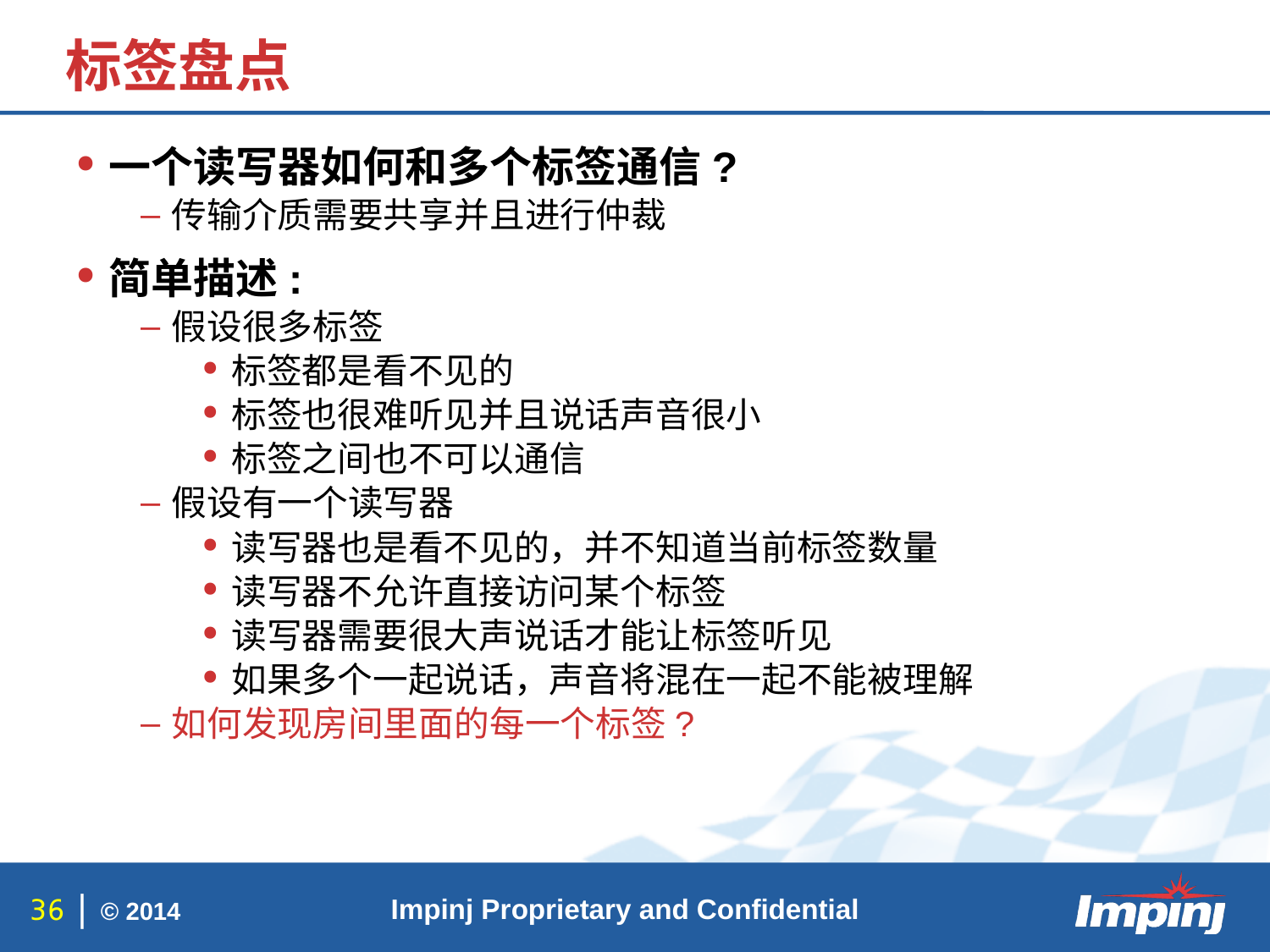

# 标签盘点
一个读写器如何和多个标签通信?
传输介质需要共享并且进行仲裁
简单描述:
假设很多标签
标签都是看不见的
标签也很难听见并且说话声音很小
标签之间也不可以通信
假设有一个读写器
读写器也是看不见的，并不知道当前标签数量
读写器不允许直接访问某个标签
读写器需要很大声说话才能让标签听见
如果多个一起说话，声音将混在一起不能被理解
如何发现房间里面的每一个标签?